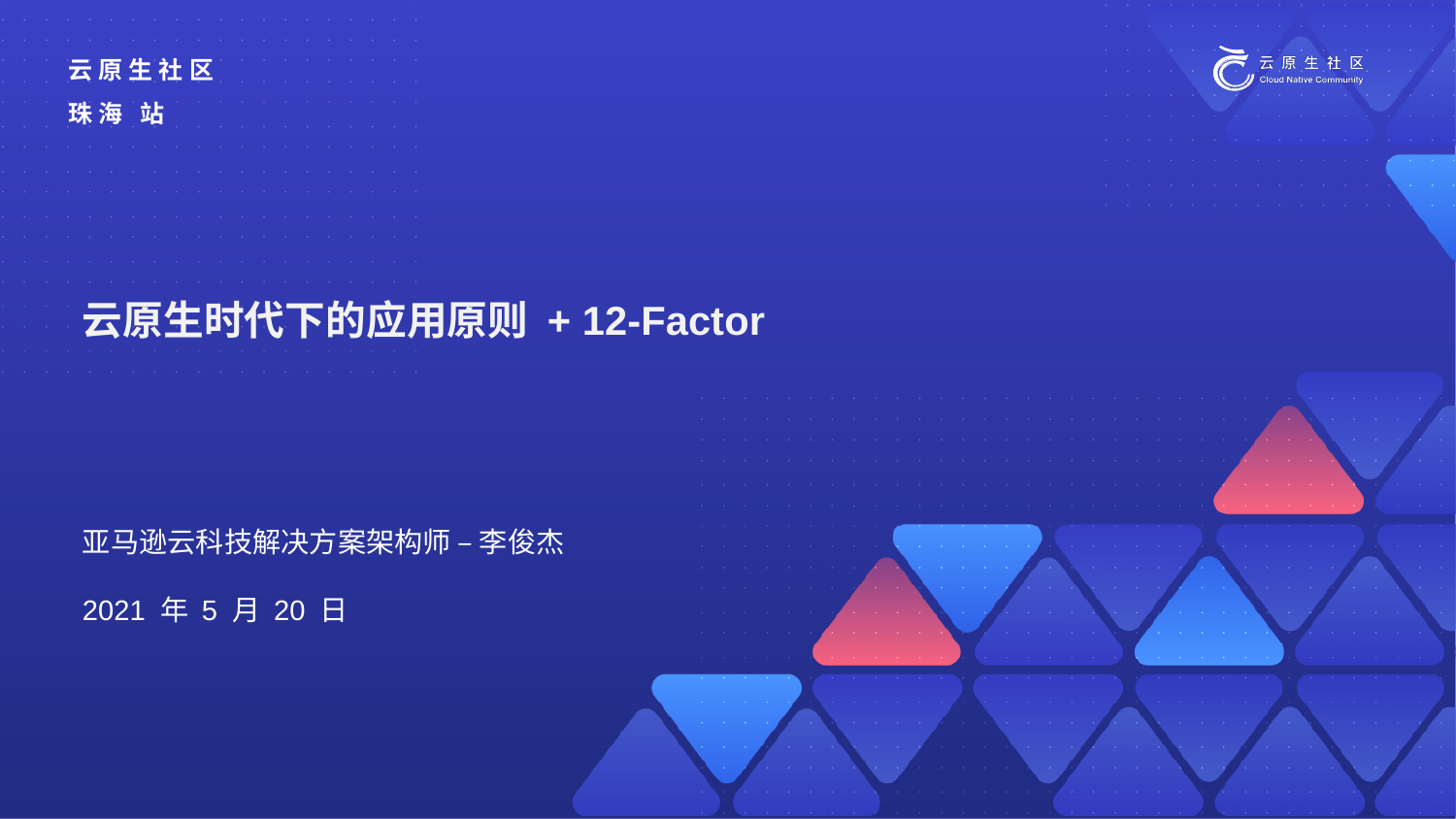

云原生时代下的应用原则 + 12-Factor
亚马逊云科技解决方案架构师 – 李俊杰

2021 年 5 月 20 日